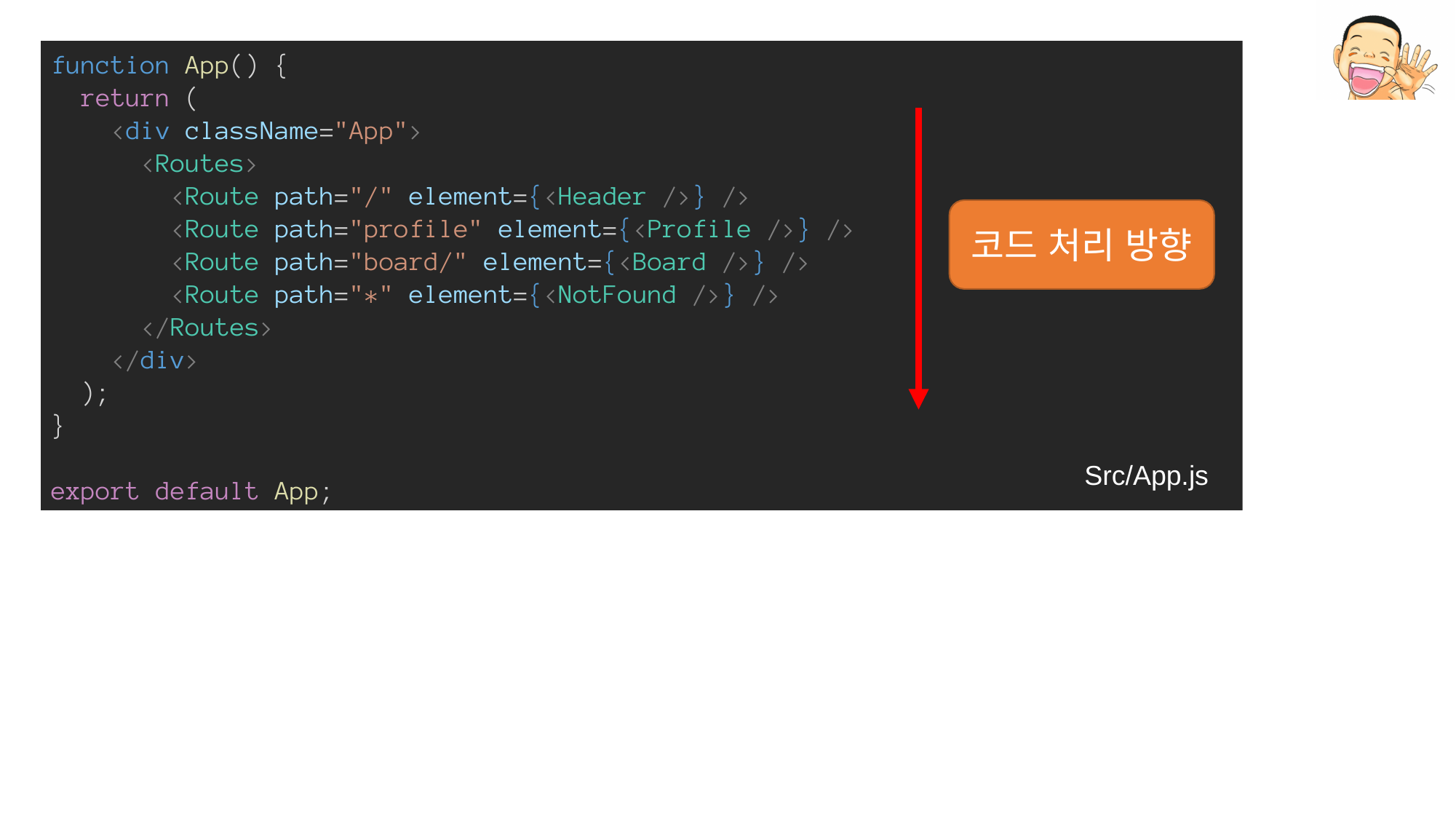

function App() {
  return (
    <div className="App">
      <Routes>
        <Route path="/" element={<Header />} />
        <Route path="profile" element={<Profile />} />
        <Route path="board/" element={<Board />} />
        <Route path="*" element={<NotFound />} />
      </Routes>
    </div>
  );
}
export default App;
코드 처리 방향
Src/App.js